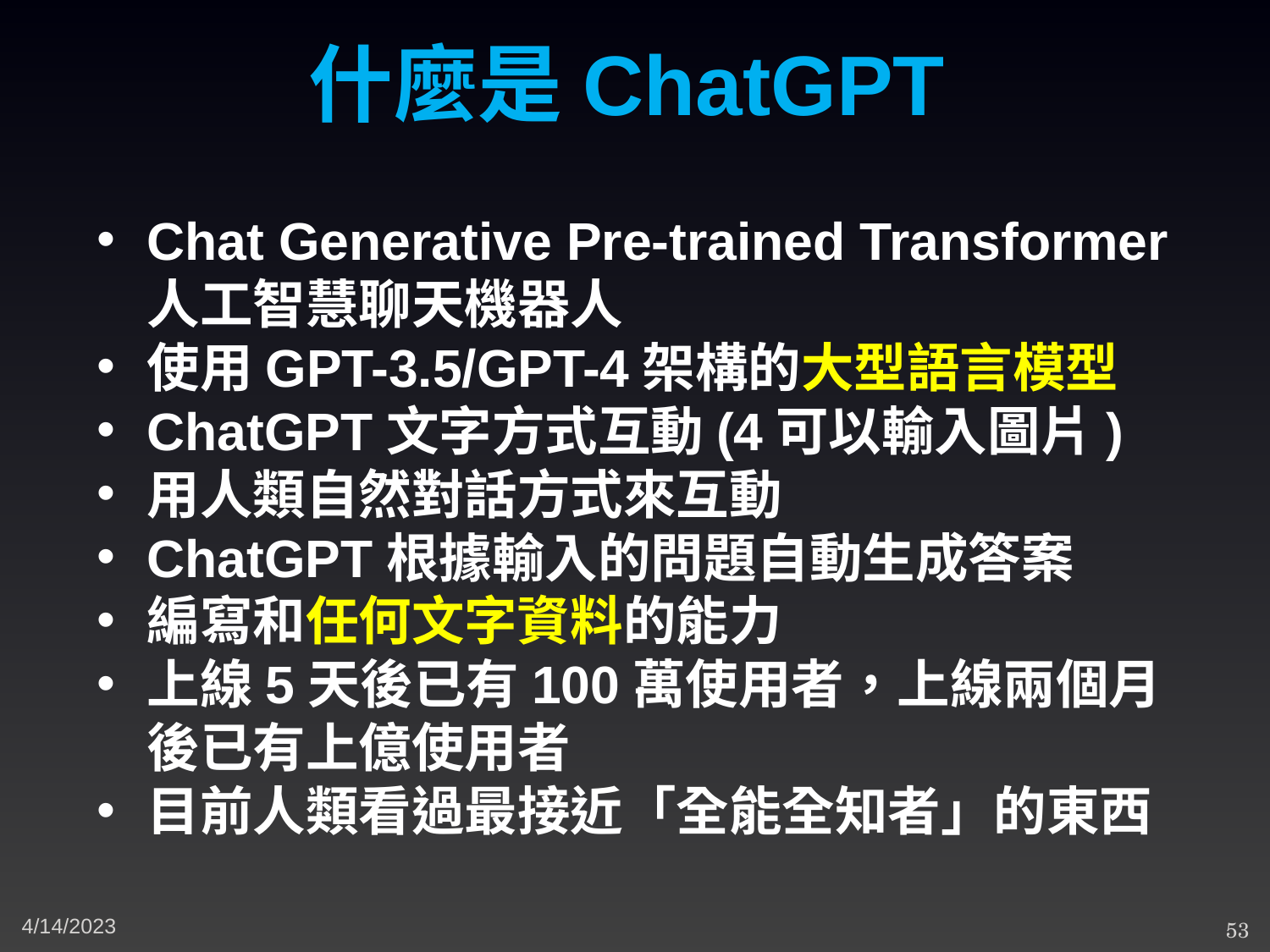

什麼是ChatGPT
Chat Generative Pre-trained Transformer人工智慧聊天機器人
使用GPT-3.5/GPT-4架構的大型語言模型
ChatGPT文字方式互動(4可以輸入圖片)
用人類自然對話方式來互動
ChatGPT根據輸入的問題自動生成答案
編寫和任何文字資料的能力
上線5天後已有100萬使用者，上線兩個月後已有上億使用者
目前人類看過最接近「全能全知者」的東西
4/14/2023
53